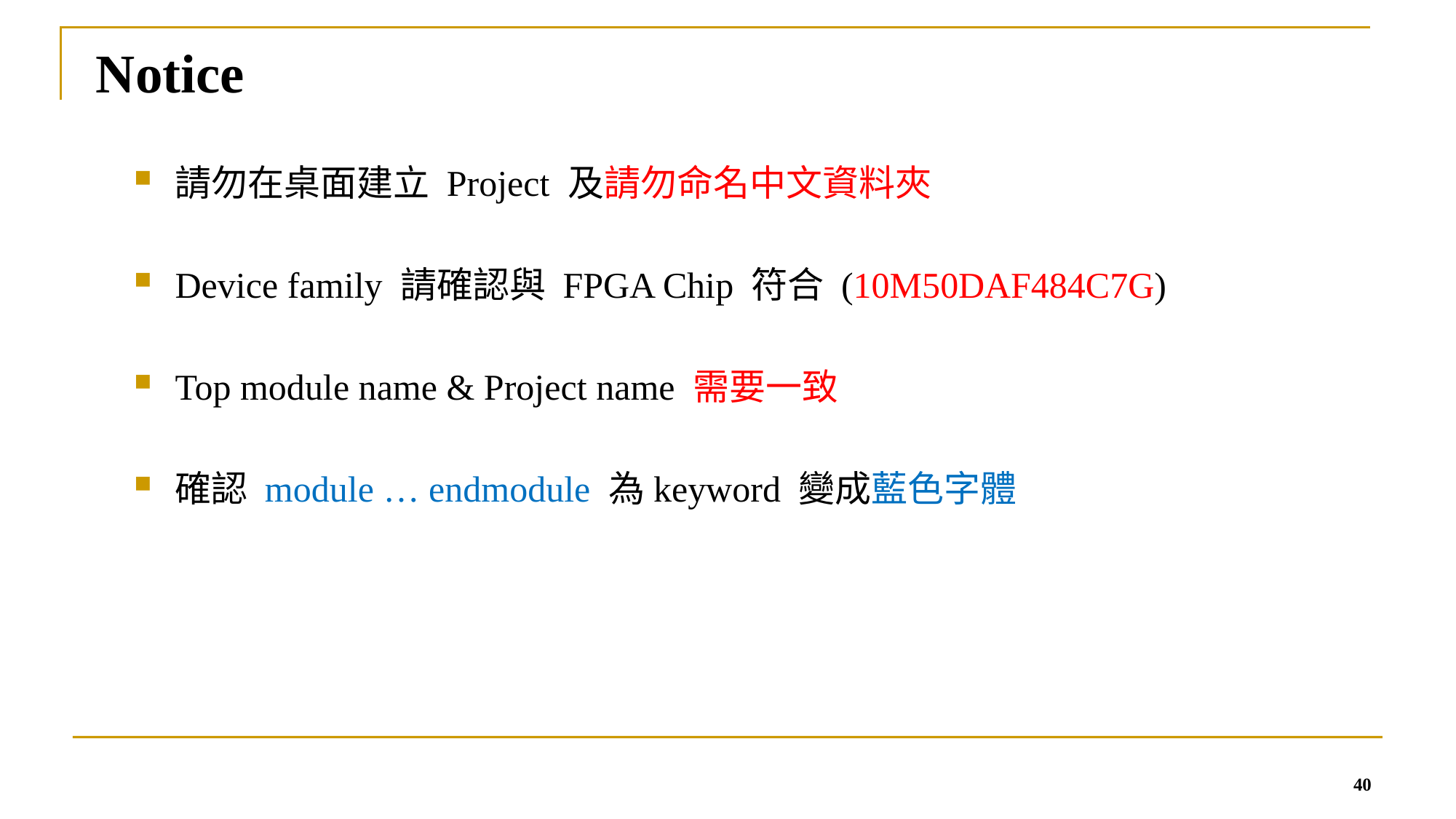

Notice
請勿在桌面建立 Project 及請勿命名中文資料夾

Device family 請確認與 FPGA Chip 符合 (10M50DAF484C7G)

Top module name & Project name 需要一致

確認 module … endmodule 為keyword 變成藍色字體

40